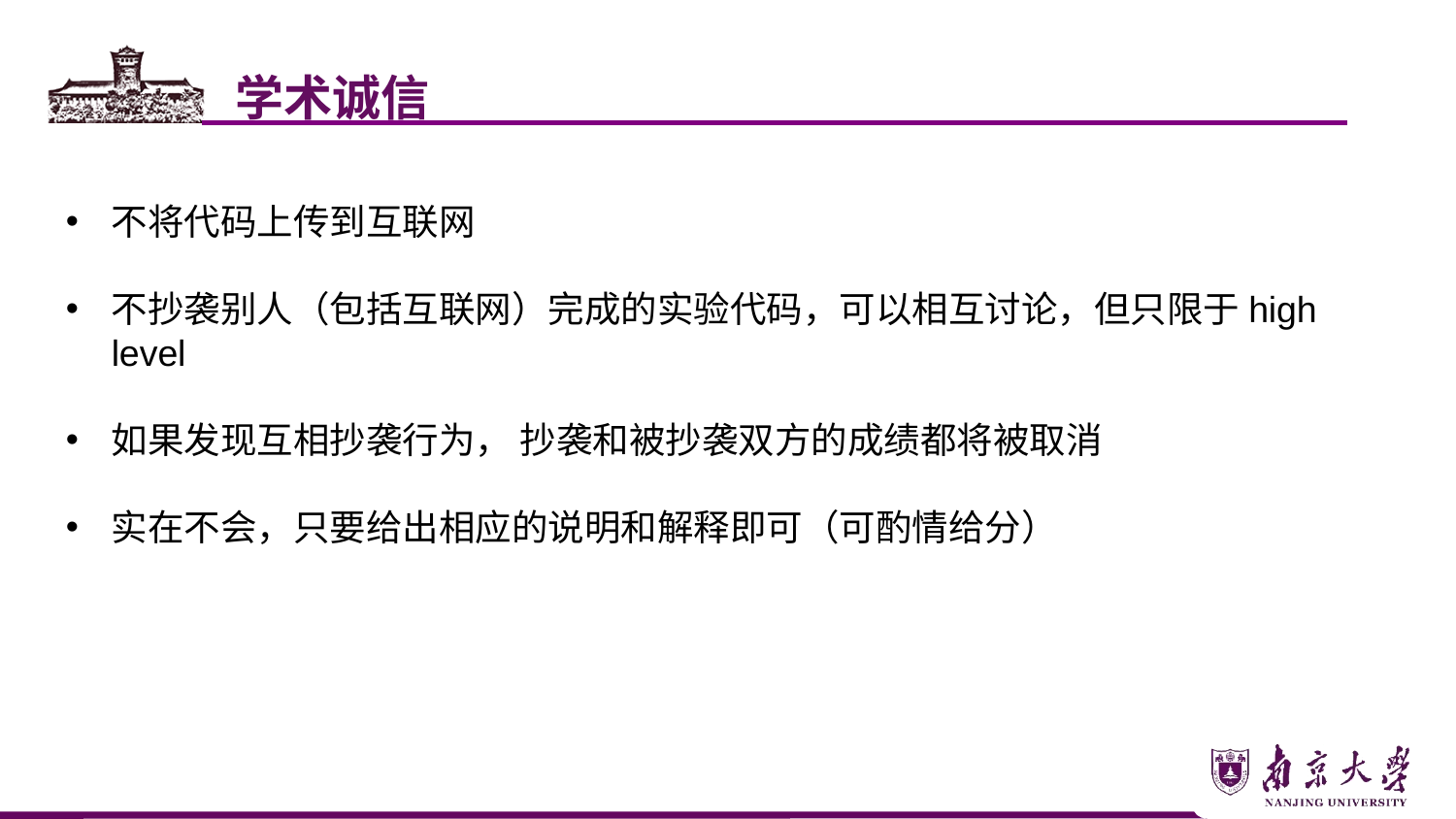

学术诚信
不将代码上传到互联⽹

不抄袭别⼈（包括互联⽹）完成的实验代码，可以相互讨论，但只限于high level

如果发现互相抄袭⾏为， 抄袭和被抄袭双⽅的成绩都将被取消

实在不会，只要给出相应的说明和解释即可（可酌情给分）